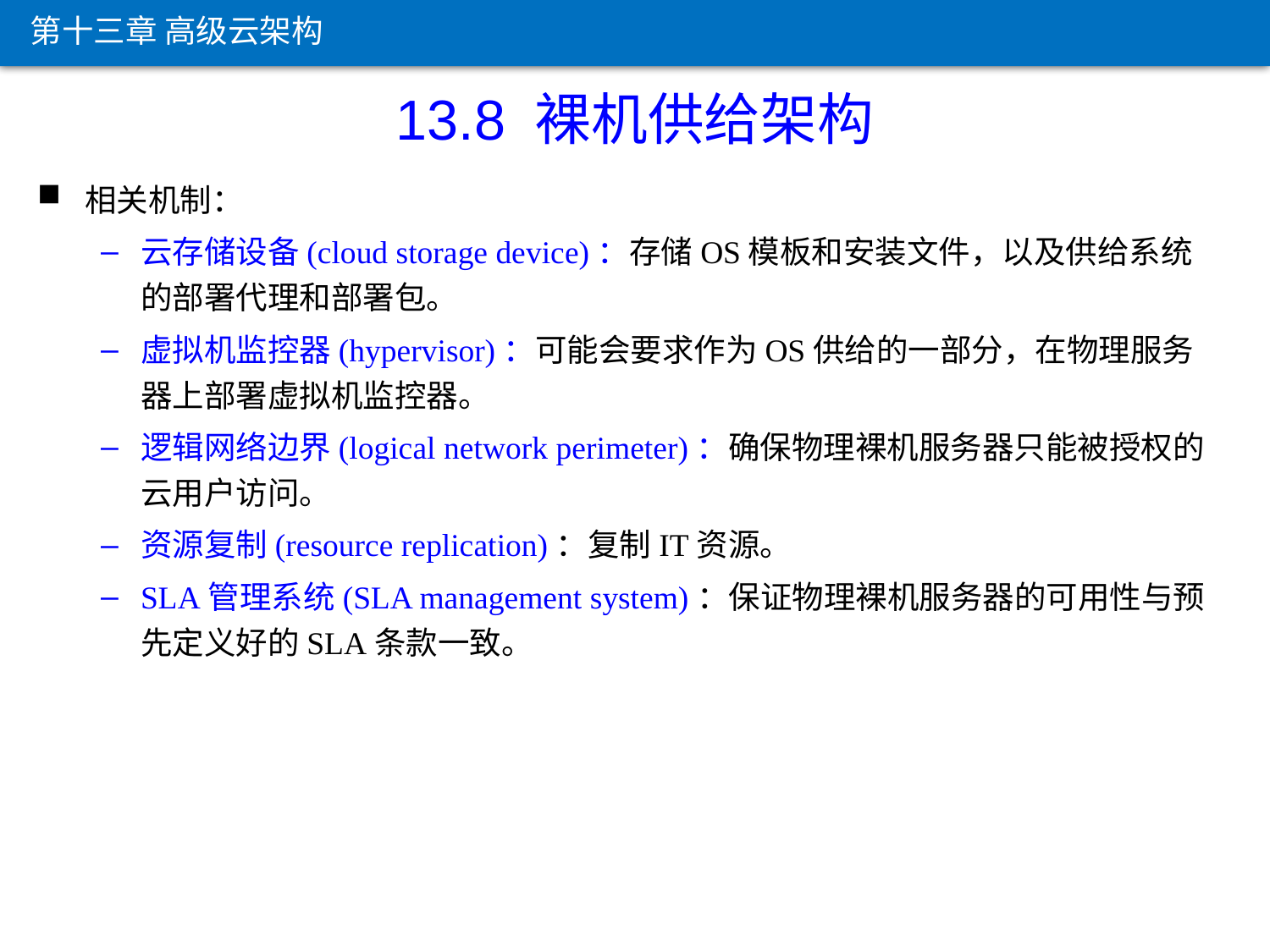

第十三章 高级云架构
13.8 裸机供给架构
相关机制：
云存储设备(cloud storage device)：存储OS模板和安装文件，以及供给系统的部署代理和部署包。
虚拟机监控器(hypervisor)：可能会要求作为OS供给的一部分，在物理服务器上部署虚拟机监控器。
逻辑网络边界(logical network perimeter)：确保物理裸机服务器只能被授权的云用户访问。
资源复制(resource replication)：复制IT资源。
SLA管理系统(SLA management system)：保证物理裸机服务器的可用性与预先定义好的SLA条款一致。
44